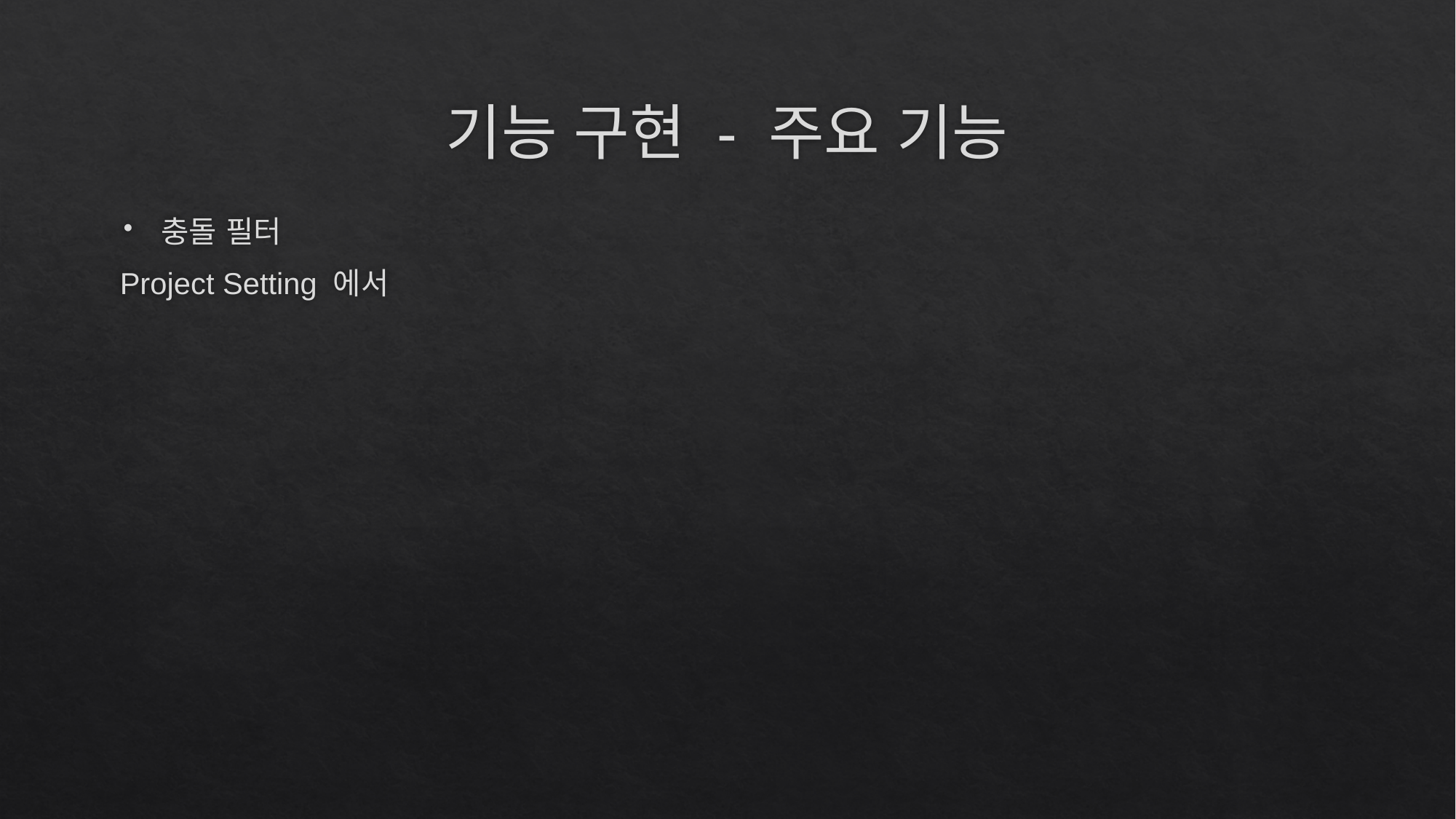

# 기능 구현 - 주요 기능
충돌 필터
Project Setting 에서